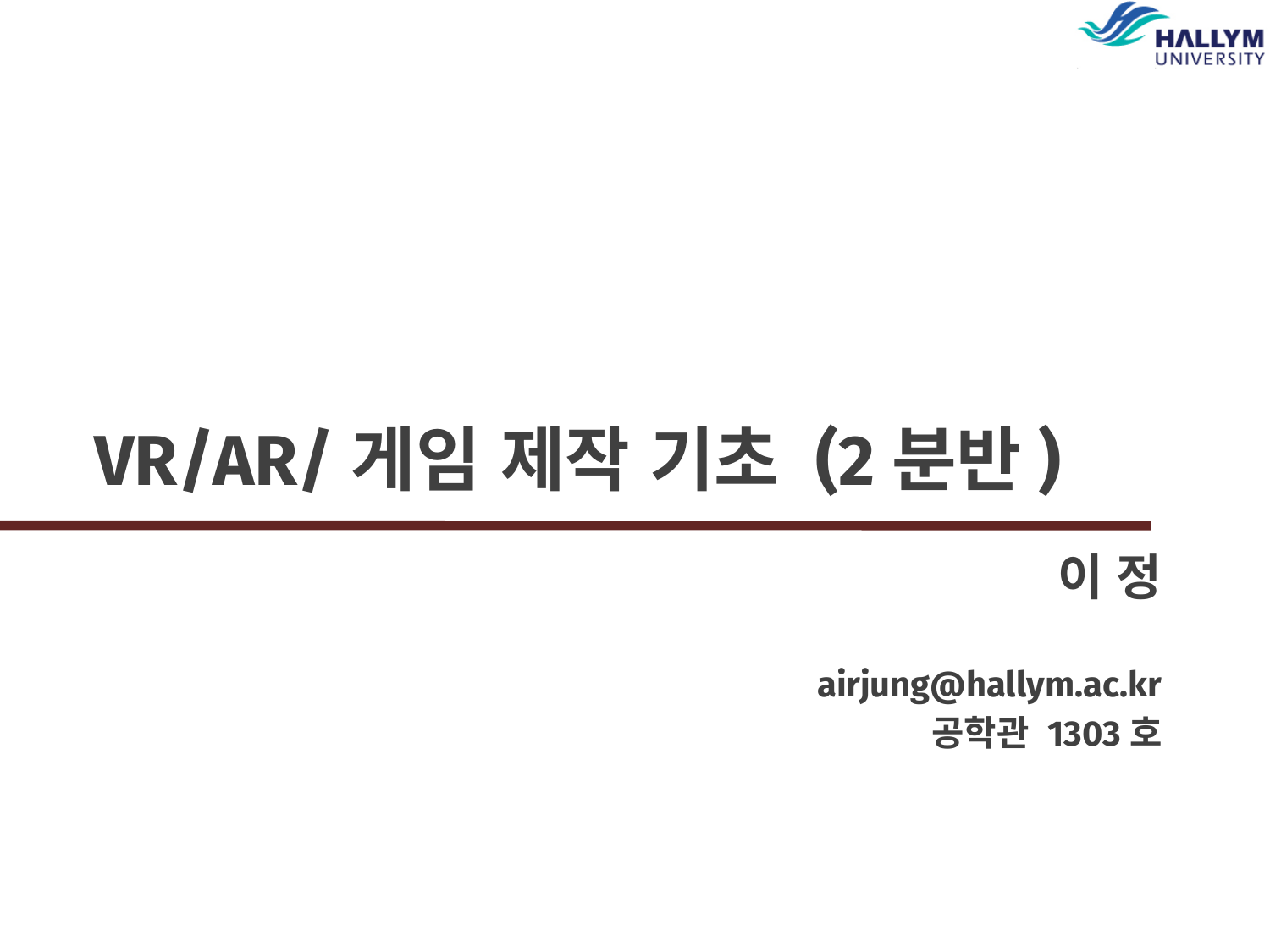

# VR/AR/게임 제작 기초 (2분반)
이 정

airjung@hallym.ac.kr
공학관 1303호